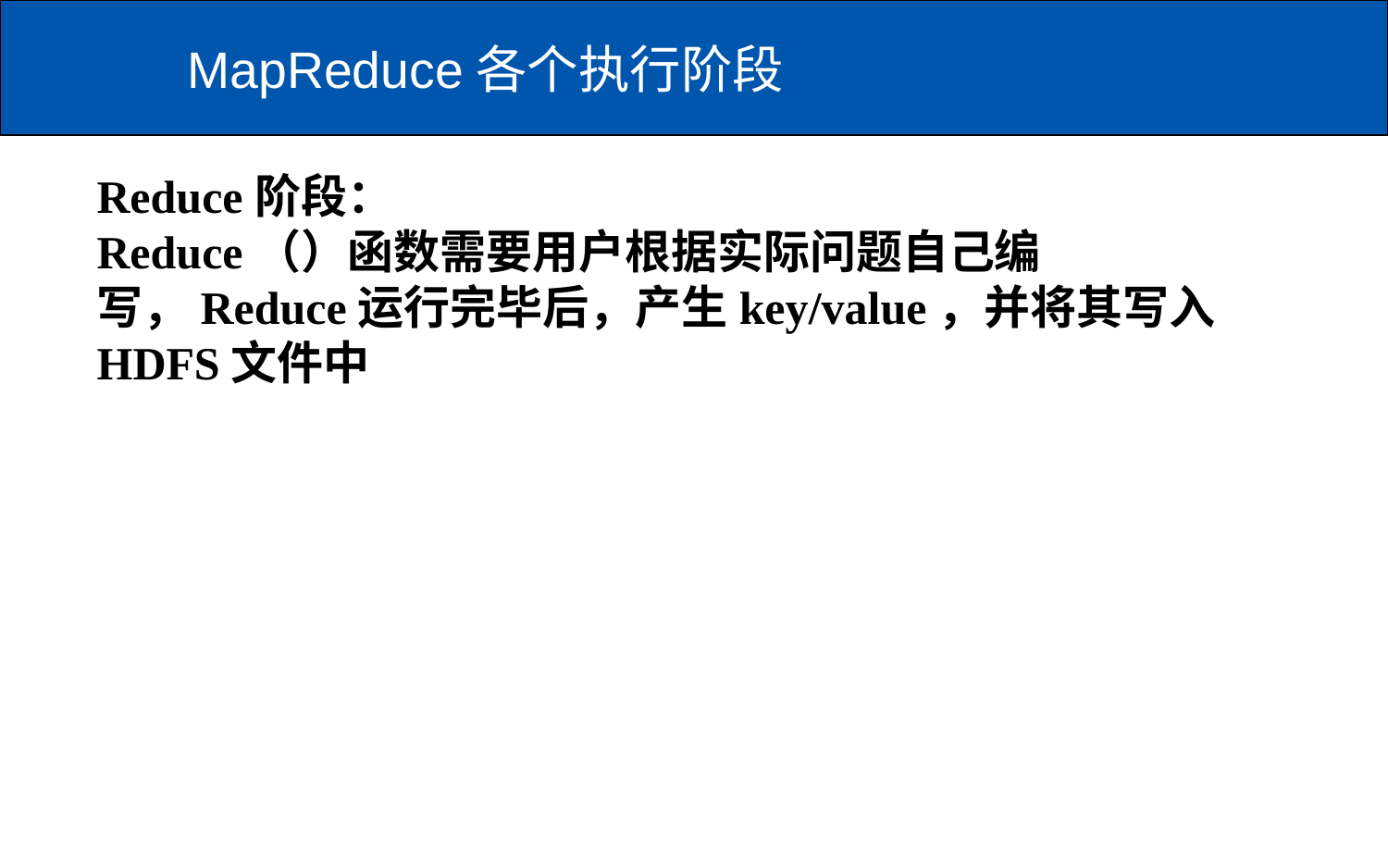

# MapReduce各个执行阶段
Reduce阶段：
Reduce（）函数需要用户根据实际问题自己编写，Reduce运行完毕后，产生key/value，并将其写入HDFS文件中